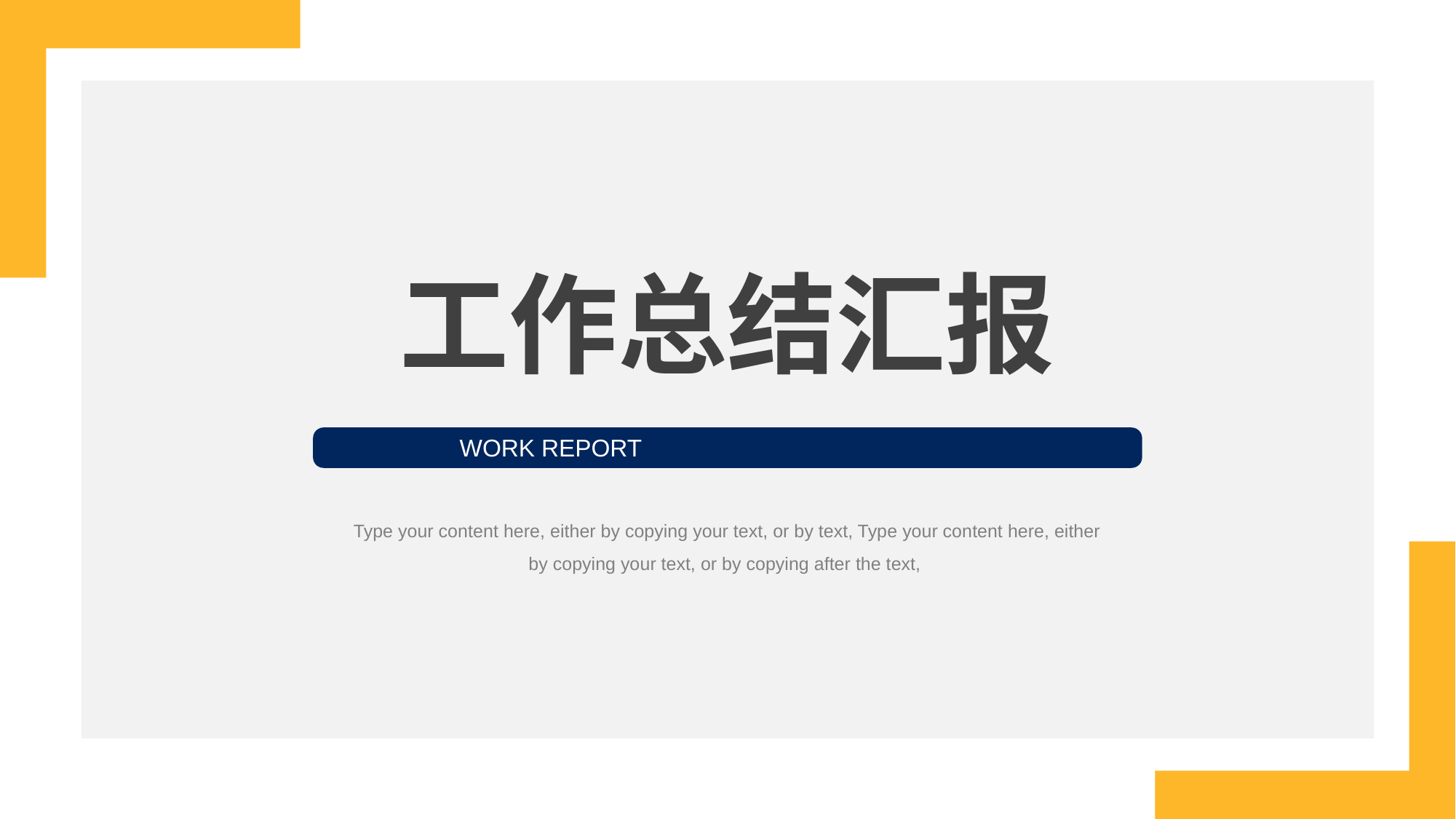

工作总结汇报
WORK REPORT

Type your content here, either by copying your text, or by text, Type your content here, either by copying your text, or by copying after the text,